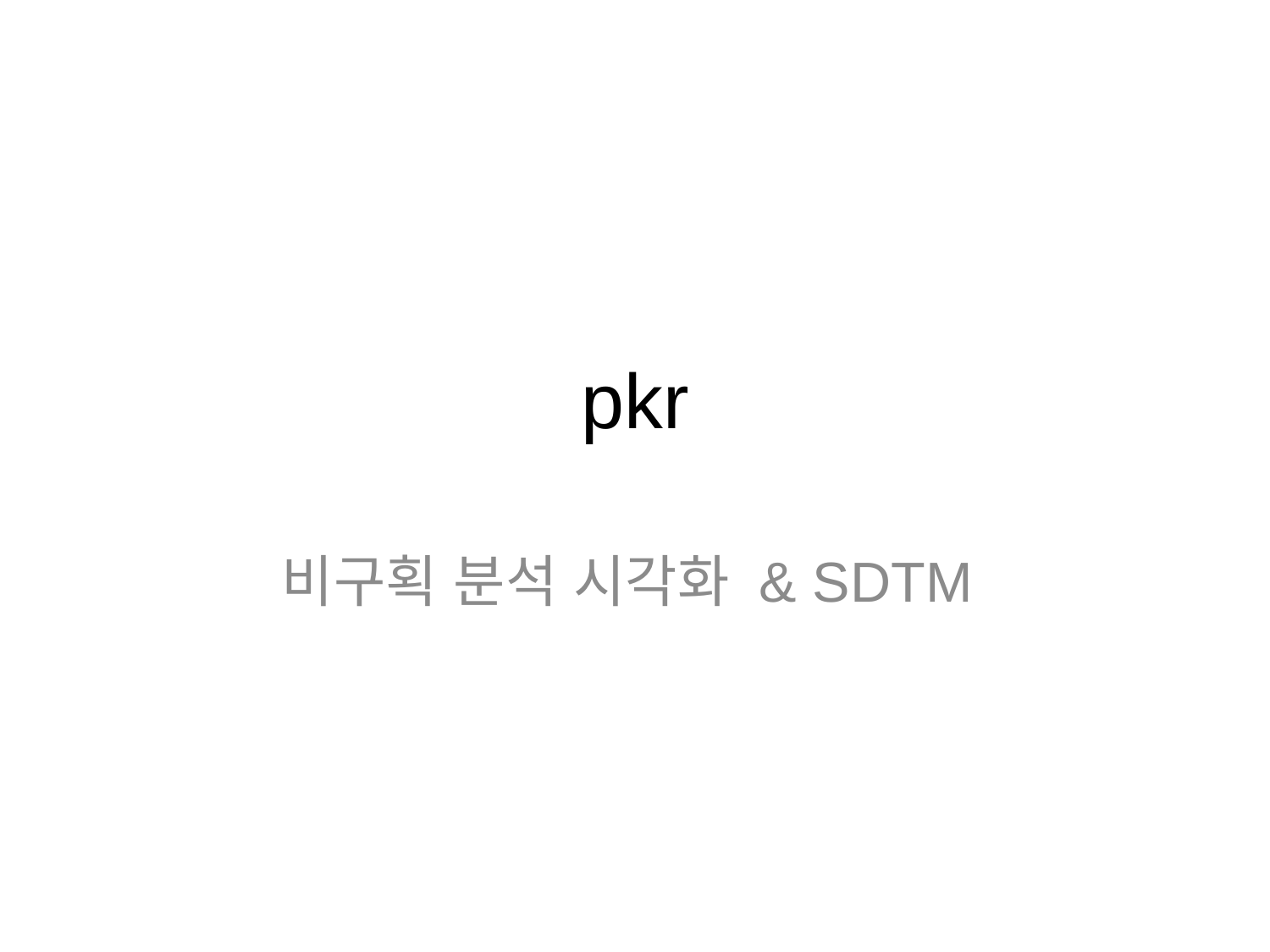

# pkr
비구획 분석 시각화 & SDTM